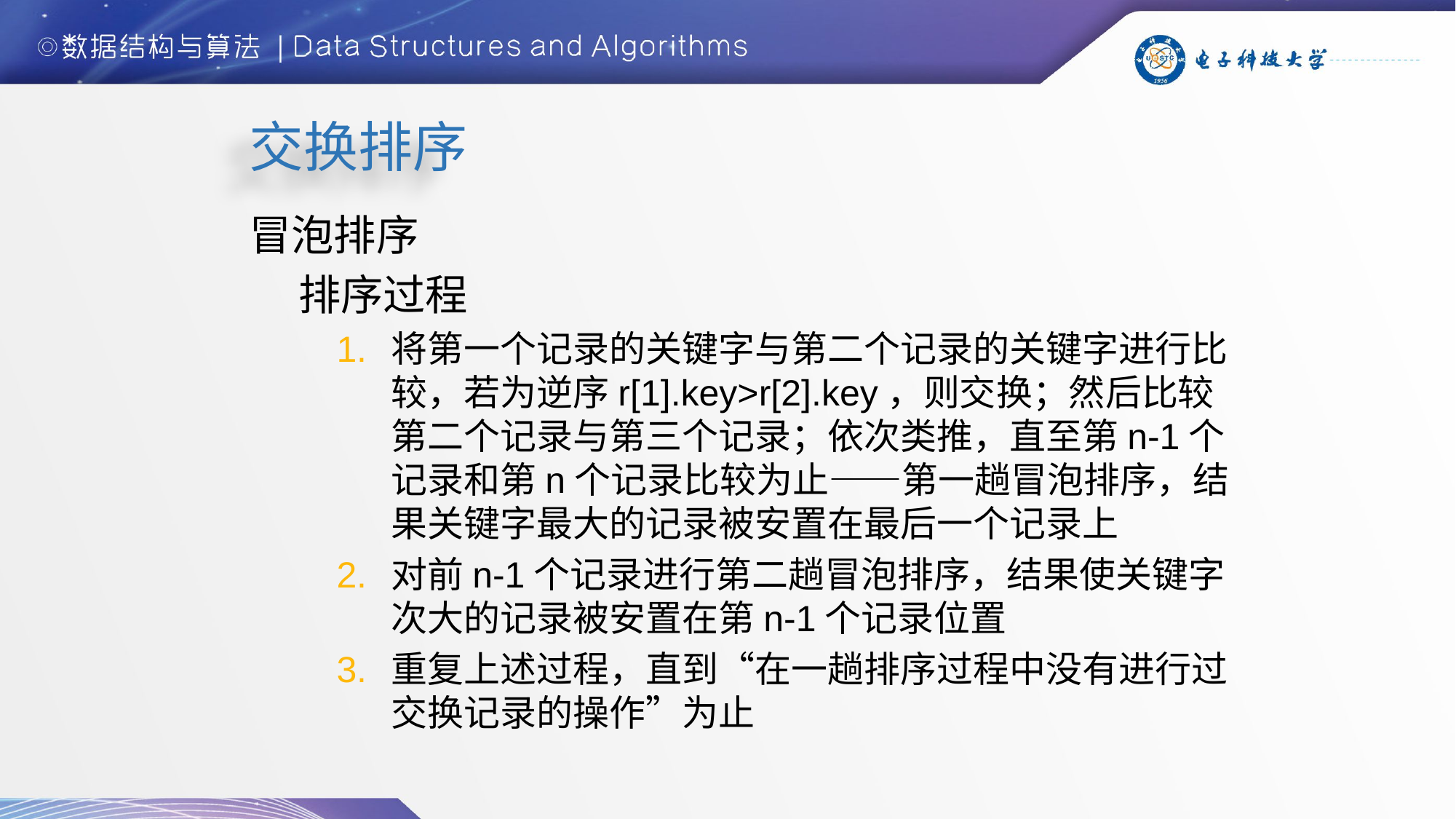

254
交换排序
冒泡排序
排序过程
将第一个记录的关键字与第二个记录的关键字进行比较，若为逆序r[1].key>r[2].key，则交换；然后比较第二个记录与第三个记录；依次类推，直至第n-1个记录和第n个记录比较为止——第一趟冒泡排序，结果关键字最大的记录被安置在最后一个记录上
对前n-1个记录进行第二趟冒泡排序，结果使关键字次大的记录被安置在第n-1个记录位置
重复上述过程，直到“在一趟排序过程中没有进行过交换记录的操作”为止